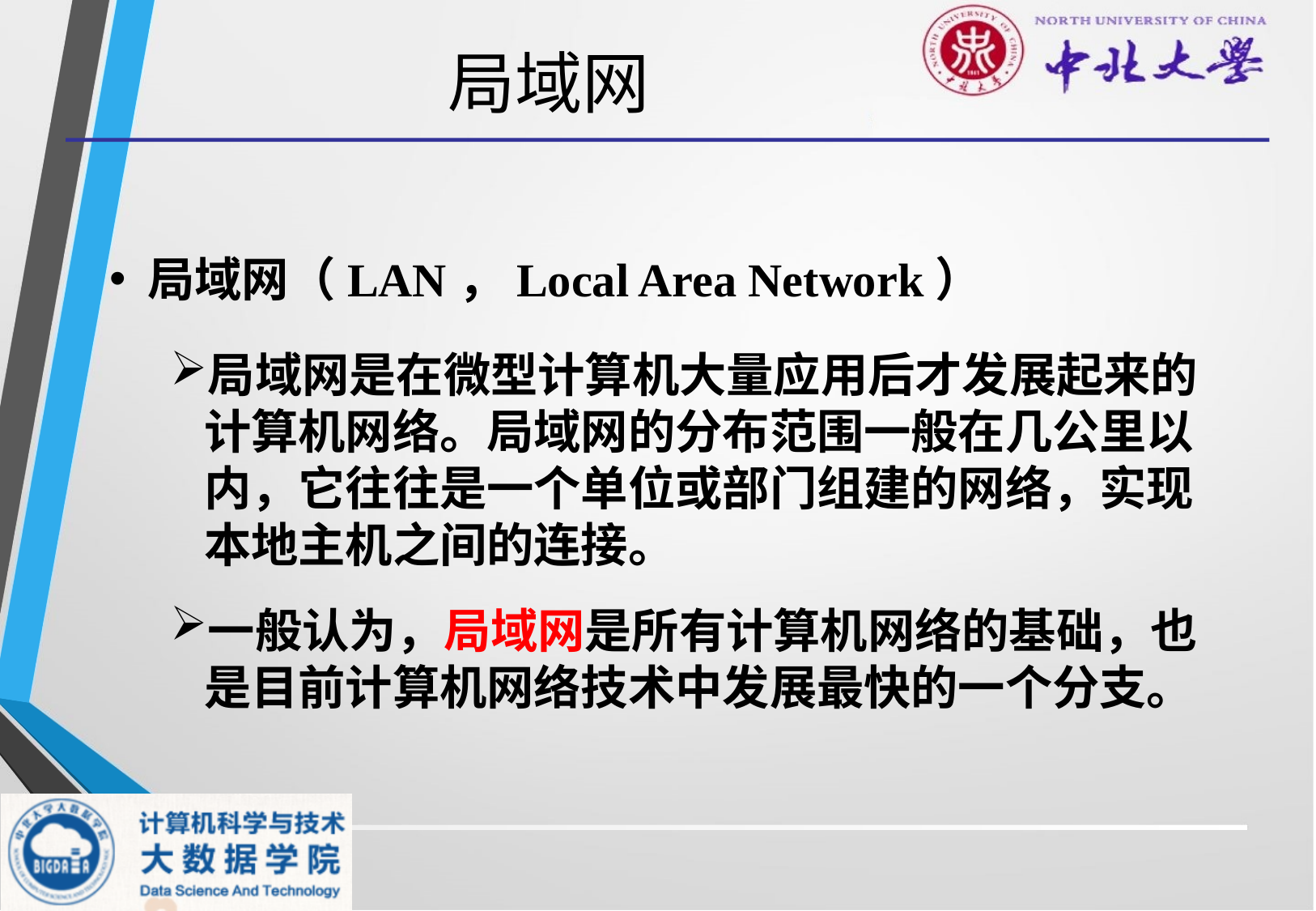

# 局域网
局域网（LAN，Local Area Network）
局域网是在微型计算机大量应用后才发展起来的计算机网络。局域网的分布范围一般在几公里以内，它往往是一个单位或部门组建的网络，实现本地主机之间的连接。
一般认为，局域网是所有计算机网络的基础，也是目前计算机网络技术中发展最快的一个分支。
27